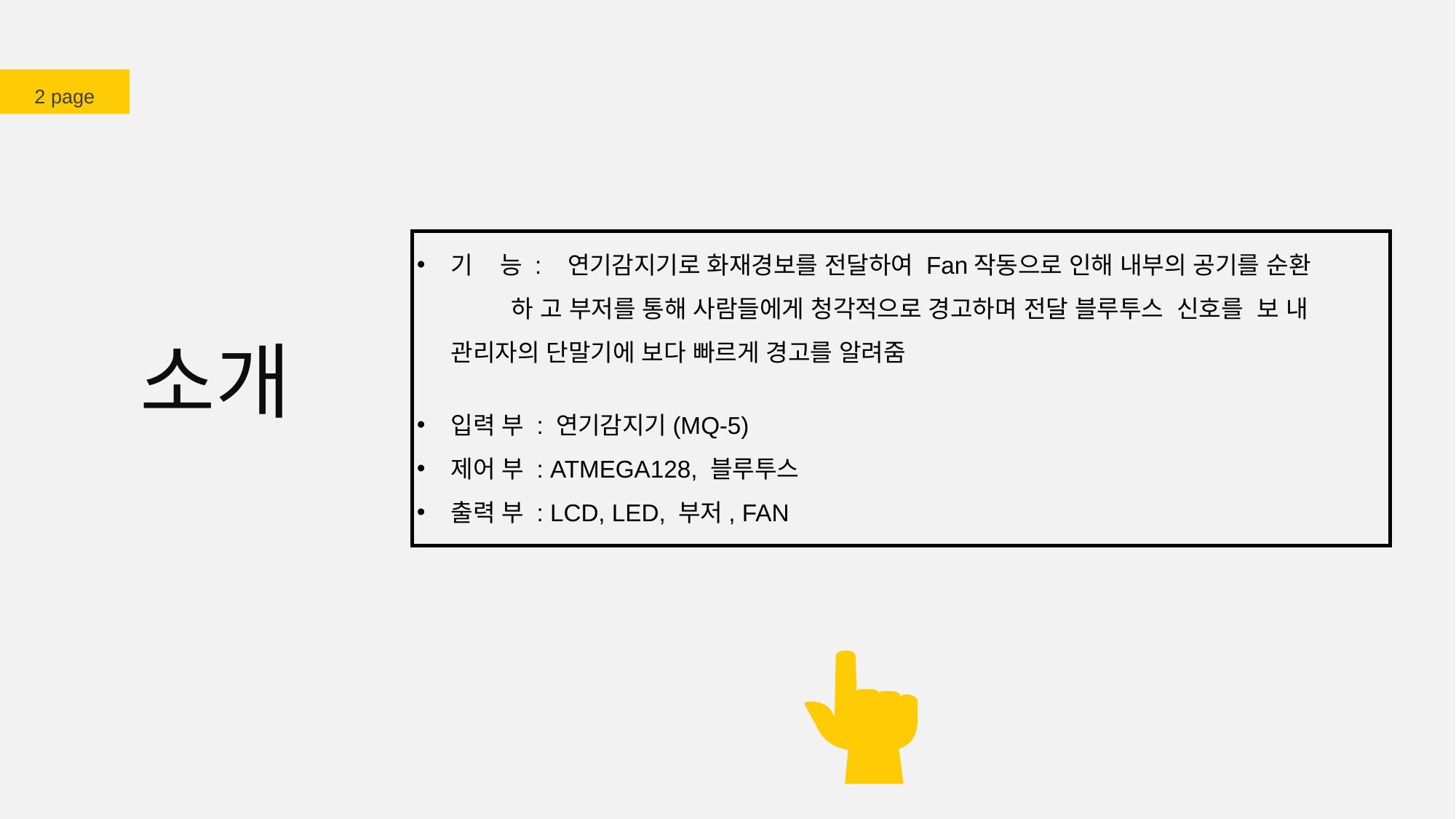

2 page

기    능 :   연기감지기로 화재경보를 전달하여 Fan작동으로 인해 내부의 공기를 순환                    하 고 부저를 통해 사람들에게 청각적으로 경고하며 전달 블루투스  신호를  보 내 관리자의 단말기에 보다 빠르게 경고를 알려줌

입력 부 : 연기감지기(MQ-5)
제어 부 : ATMEGA128, 블루투스
출력 부 : LCD, LED, 부저, FAN
소개